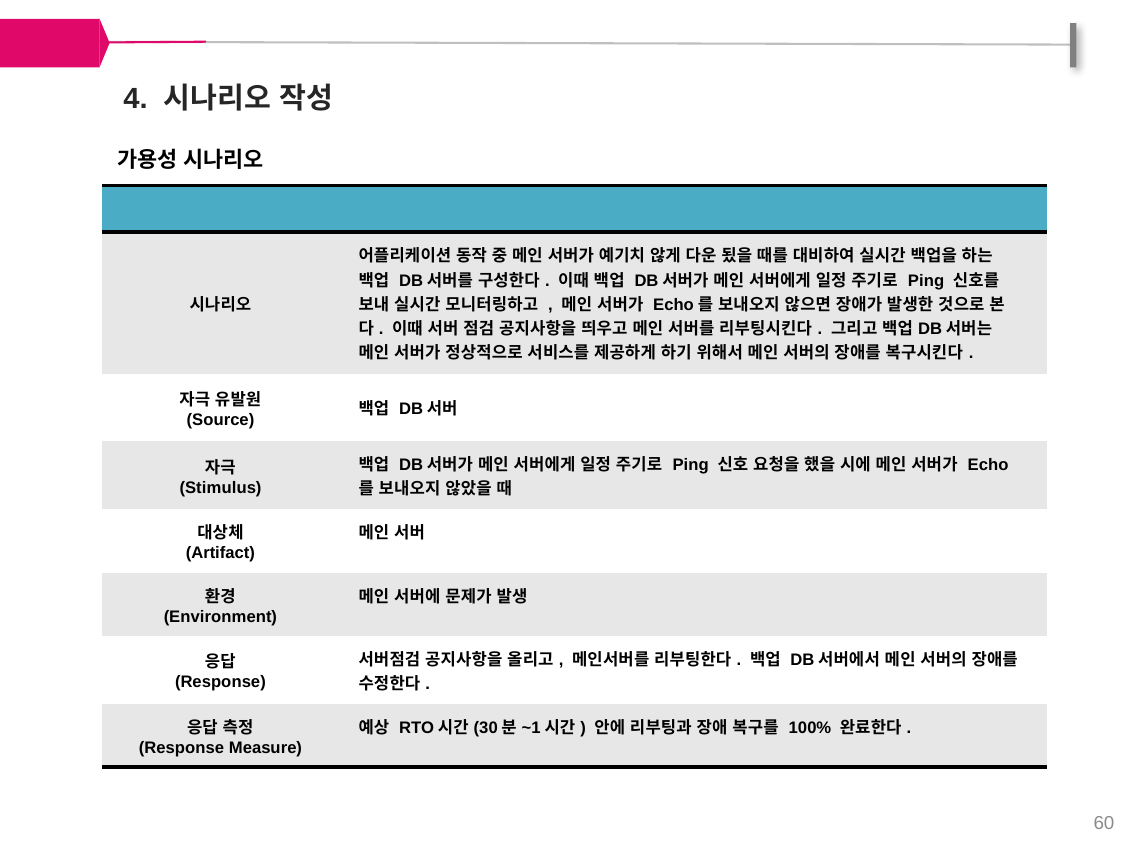

4. 시나리오 작성
가용성 시나리오
| 항목 | 내용 |
| --- | --- |
| 시나리오 | 어플리케이션 동작 중 메인 서버가 예기치 않게 다운 됬을 때를 대비하여 실시간 백업을 하는 백업 DB서버를 구성한다. 이때 백업 DB서버가 메인 서버에게 일정 주기로 Ping 신호를 보내 실시간 모니터링하고 , 메인 서버가 Echo를 보내오지 않으면 장애가 발생한 것으로 본다. 이때 서버 점검 공지사항을 띄우고 메인 서버를 리부팅시킨다. 그리고 백업DB서버는 메인 서버가 정상적으로 서비스를 제공하게 하기 위해서 메인 서버의 장애를 복구시킨다. |
| 자극 유발원 (Source) | 백업 DB서버 |
| 자극 (Stimulus) | 백업 DB서버가 메인 서버에게 일정 주기로 Ping 신호 요청을 했을 시에 메인 서버가 Echo를 보내오지 않았을 때 |
| 대상체 (Artifact) | 메인 서버 |
| 환경 (Environment) | 메인 서버에 문제가 발생 |
| 응답 (Response) | 서버점검 공지사항을 올리고, 메인서버를 리부팅한다. 백업 DB서버에서 메인 서버의 장애를 수정한다. |
| 응답 측정 (Response Measure) | 예상 RTO시간(30분~1시간) 안에 리부팅과 장애 복구를 100% 완료한다. |
60